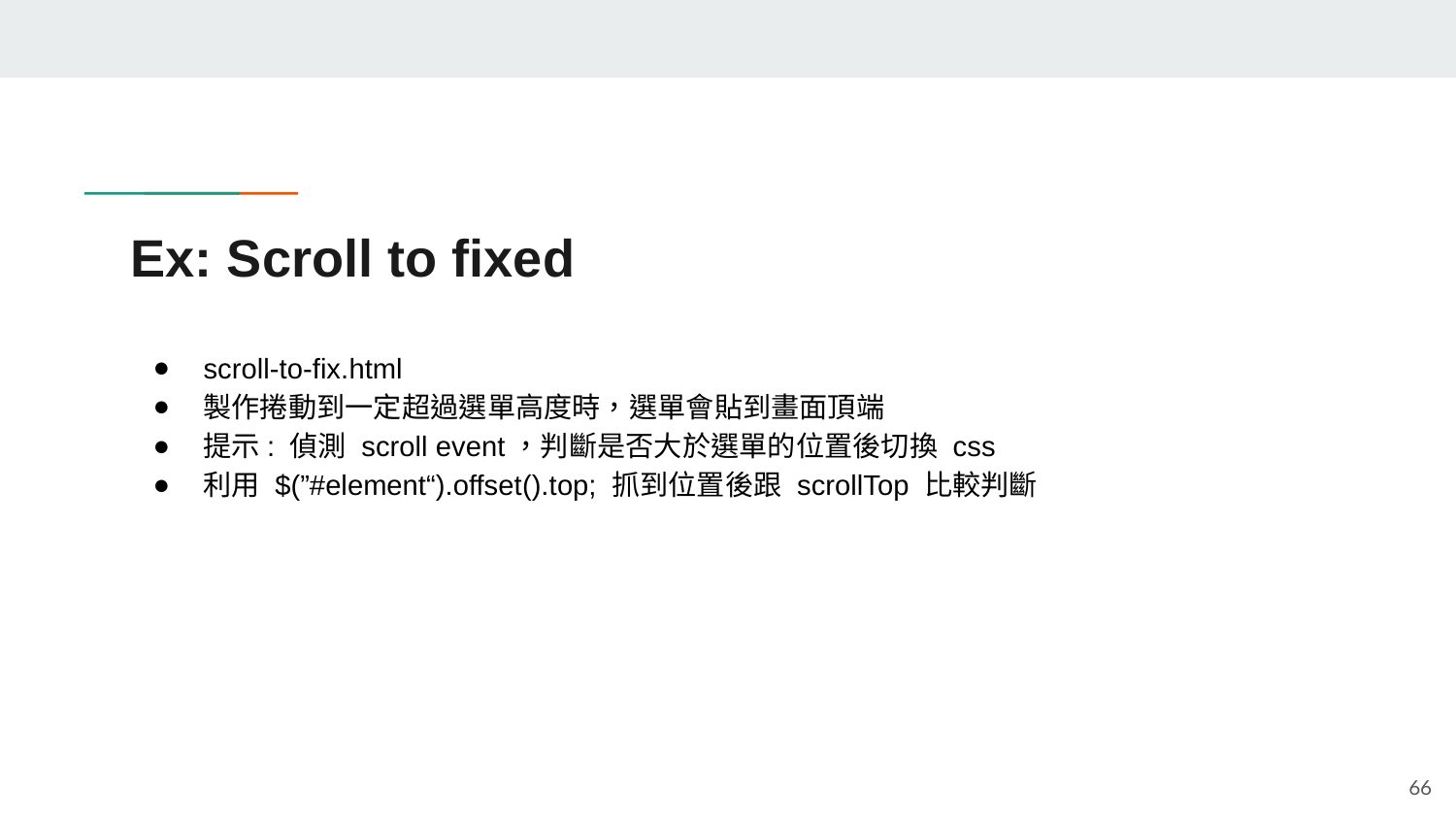

# Ex: Scroll to fixed
scroll-to-fix.html
製作捲動到一定超過選單高度時，選單會貼到畫面頂端
提示: 偵測 scroll event，判斷是否大於選單的位置後切換 css
利用 $(”#element“).offset().top; 抓到位置後跟 scrollTop 比較判斷

66